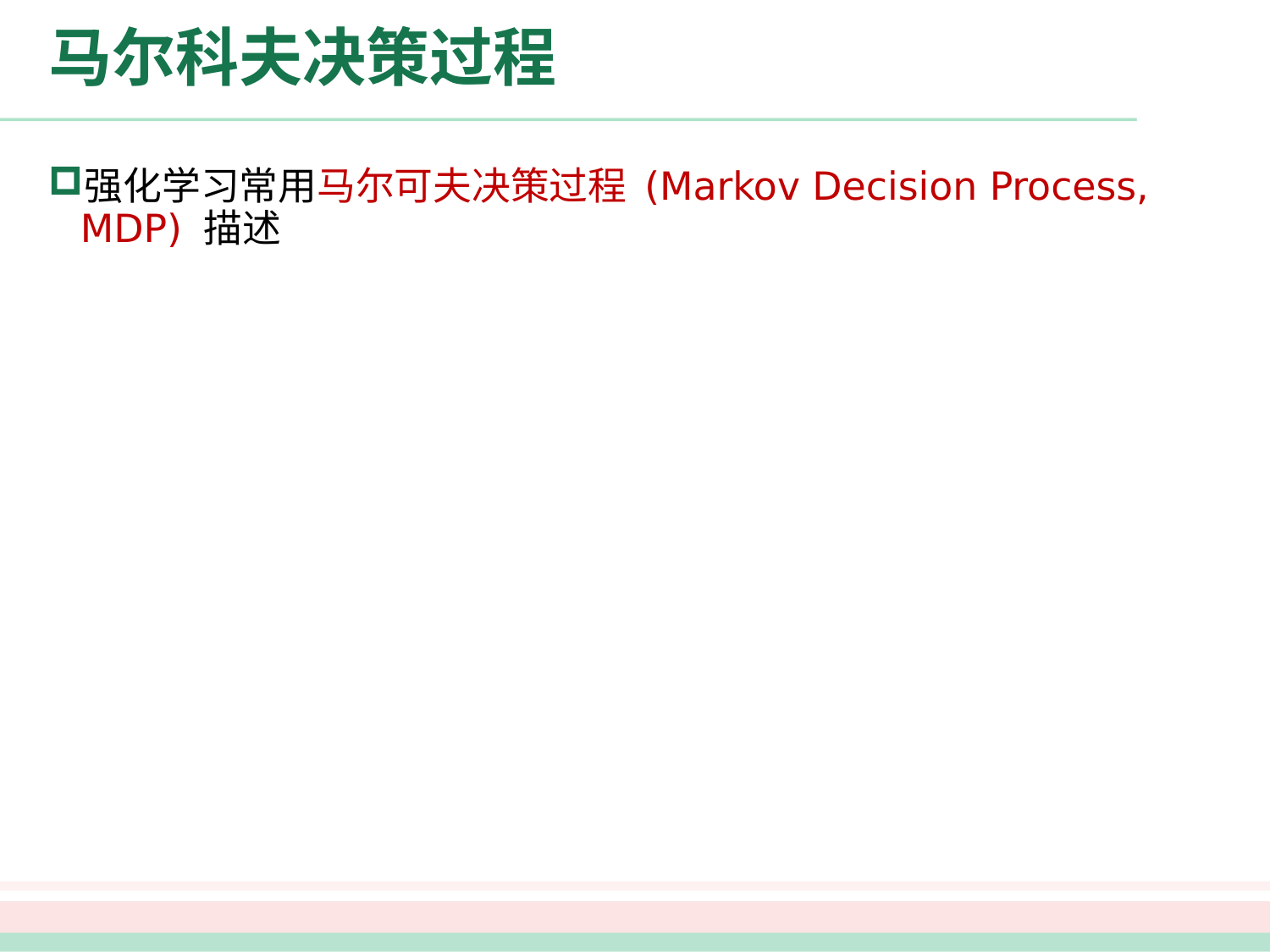

# 马尔科夫决策过程
强化学习常用马尔可夫决策过程 (Markov Decision Process, MDP) 描述